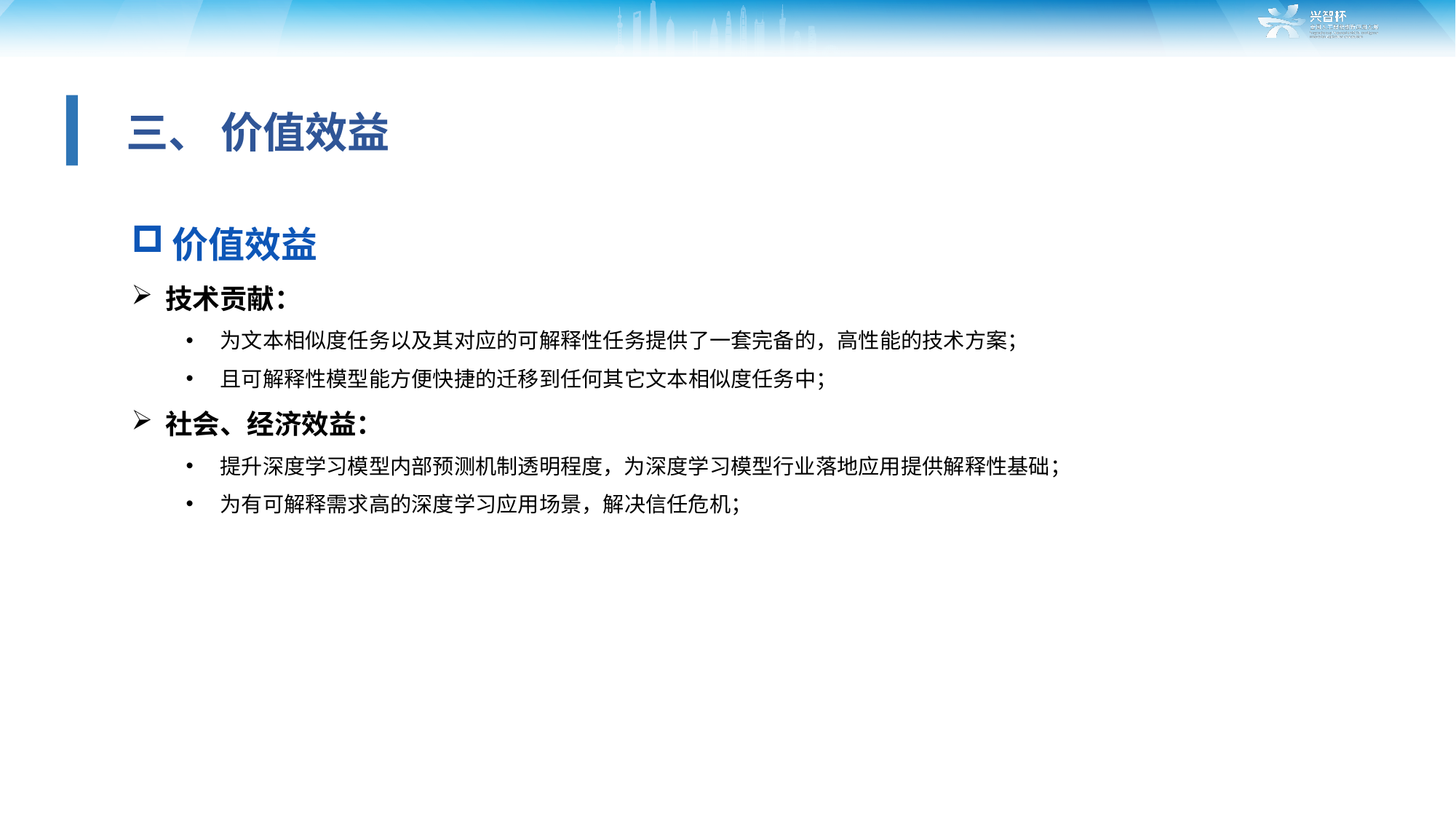

三、 价值效益

价值效益
技术贡献：
为文本相似度任务以及其对应的可解释性任务提供了一套完备的，高性能的技术方案；
且可解释性模型能方便快捷的迁移到任何其它文本相似度任务中；
社会、经济效益：
提升深度学习模型内部预测机制透明程度，为深度学习模型行业落地应用提供解释性基础；
为有可解释需求高的深度学习应用场景，解决信任危机；